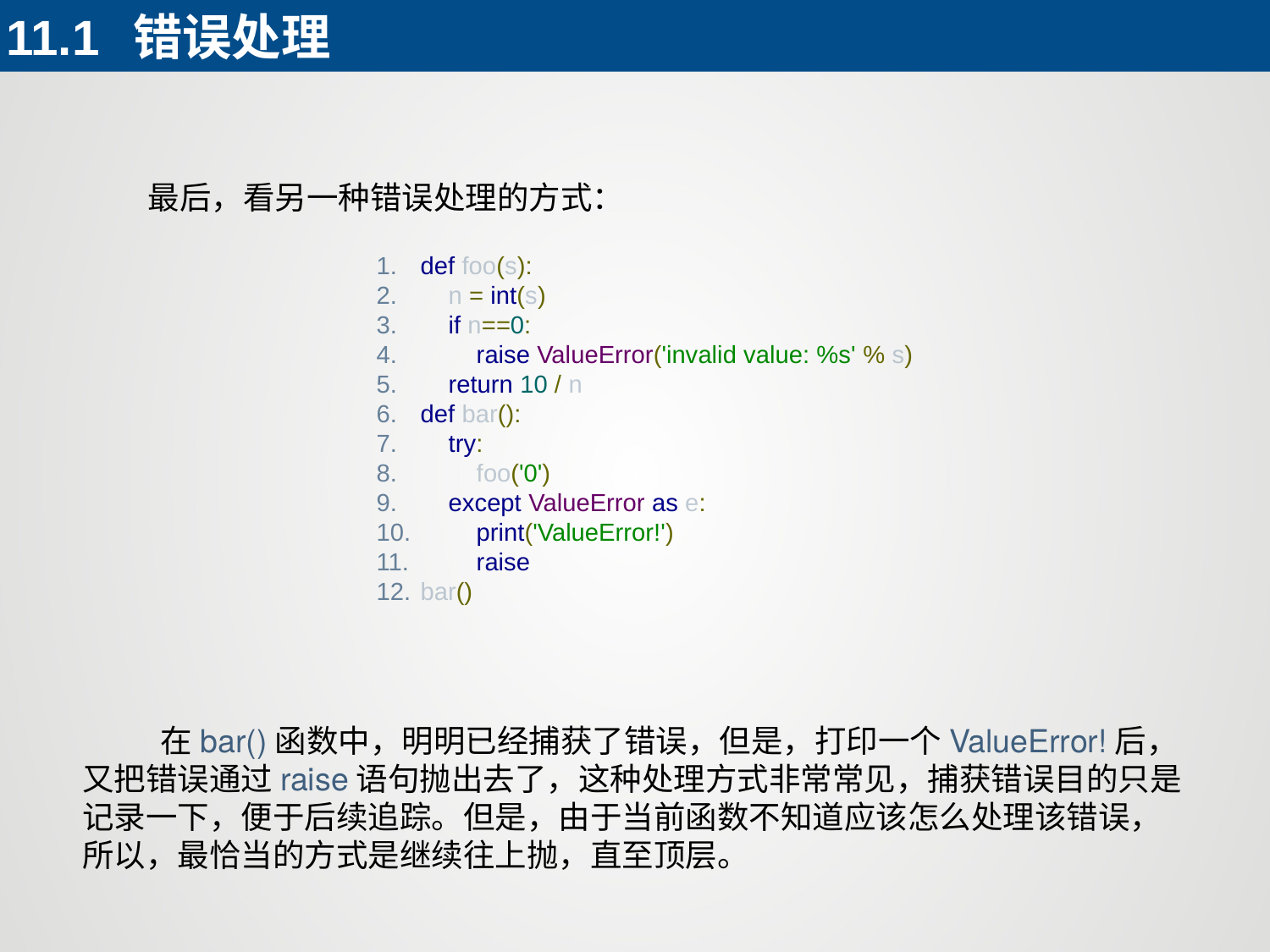

11.1	错误处理
          最后，看另一种错误处理的方式：
def foo(s):
    n = int(s)
    if n==0:
        raise ValueError('invalid value: %s' % s)
    return 10 / n
def bar():
    try:
        foo('0')
    except ValueError as e:
        print('ValueError!')
        raise
bar()
        在bar()函数中，明明已经捕获了错误，但是，打印一个ValueError!后，又把错误通过raise语句抛出去了，这种处理方式非常常见，捕获错误目的只是记录一下，便于后续追踪。但是，由于当前函数不知道应该怎么处理该错误，所以，最恰当的方式是继续往上抛，直至顶层。